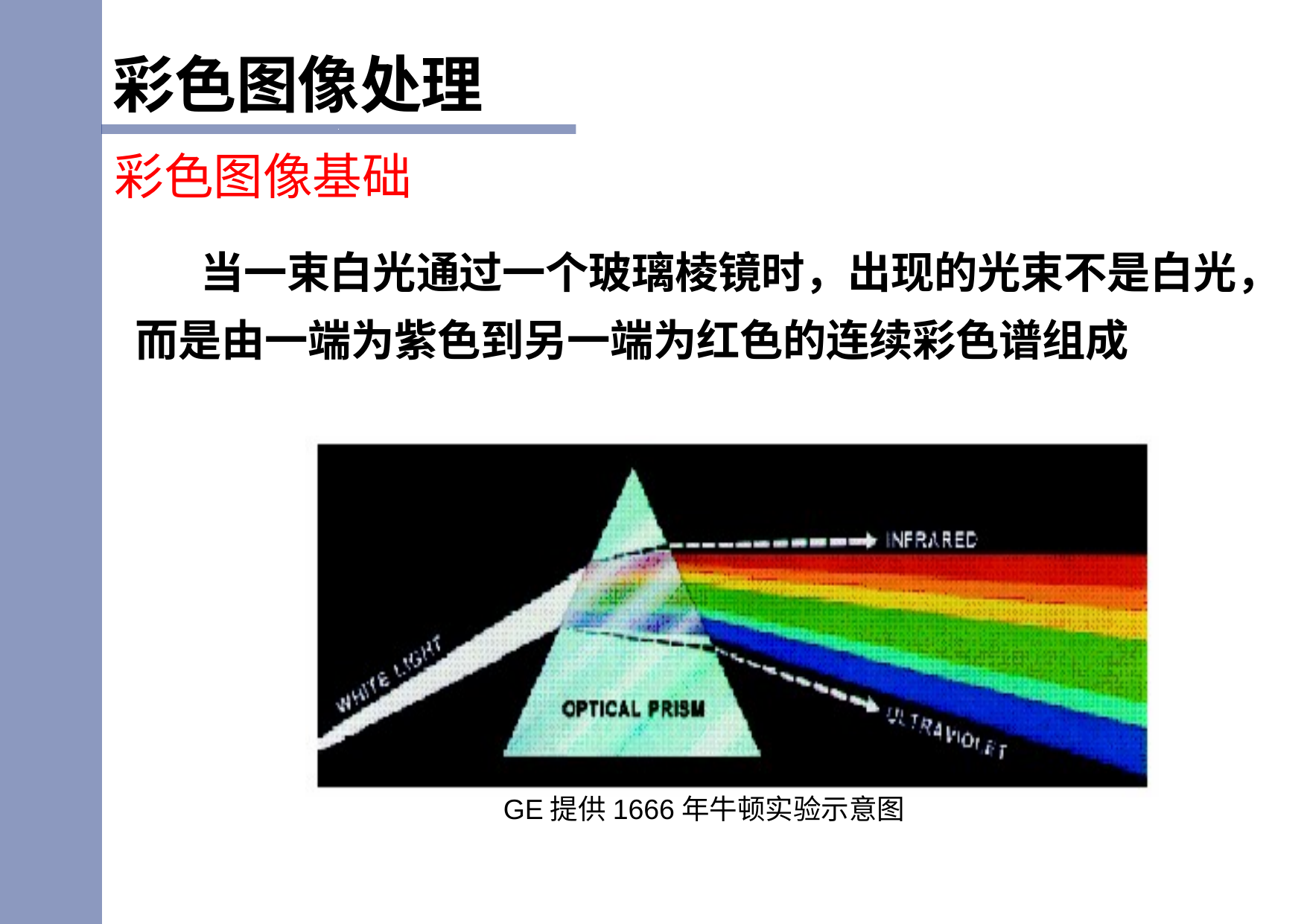

彩色图像处理
彩色图像基础
当一束白光通过一个玻璃棱镜时，出现的光束不是白光，而是由一端为紫色到另一端为红色的连续彩色谱组成

GE提供1666年牛顿实验示意图